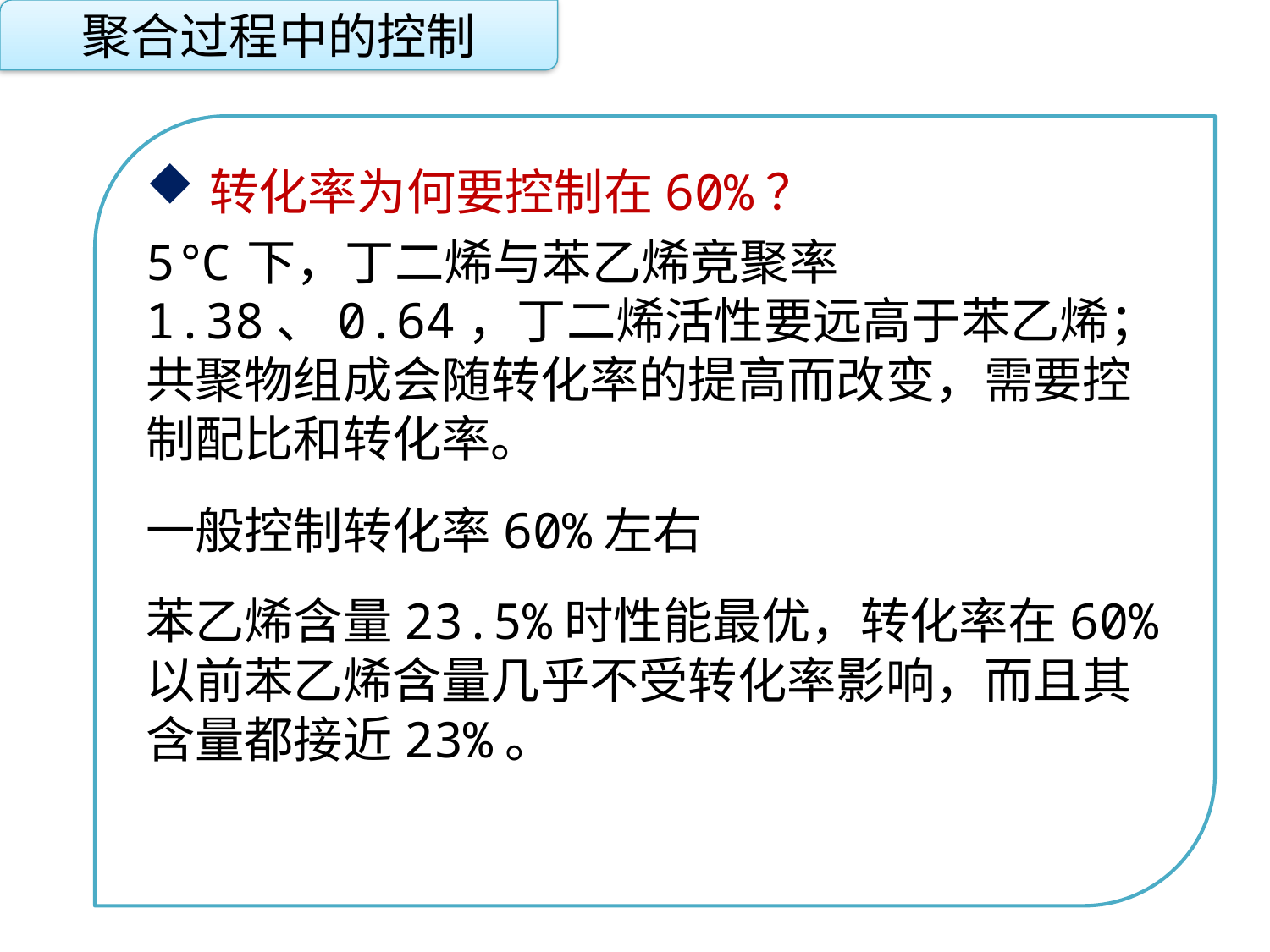

聚合过程中的控制
转化率为何要控制在60%？
5℃下，丁二烯与苯乙烯竞聚率1.38、0.64，丁二烯活性要远高于苯乙烯；共聚物组成会随转化率的提高而改变，需要控制配比和转化率。
一般控制转化率60%左右
苯乙烯含量23.5%时性能最优，转化率在60%以前苯乙烯含量几乎不受转化率影响，而且其含量都接近23%。
点击添加文本
点击添加文本
点击添加文本
点击添加文本